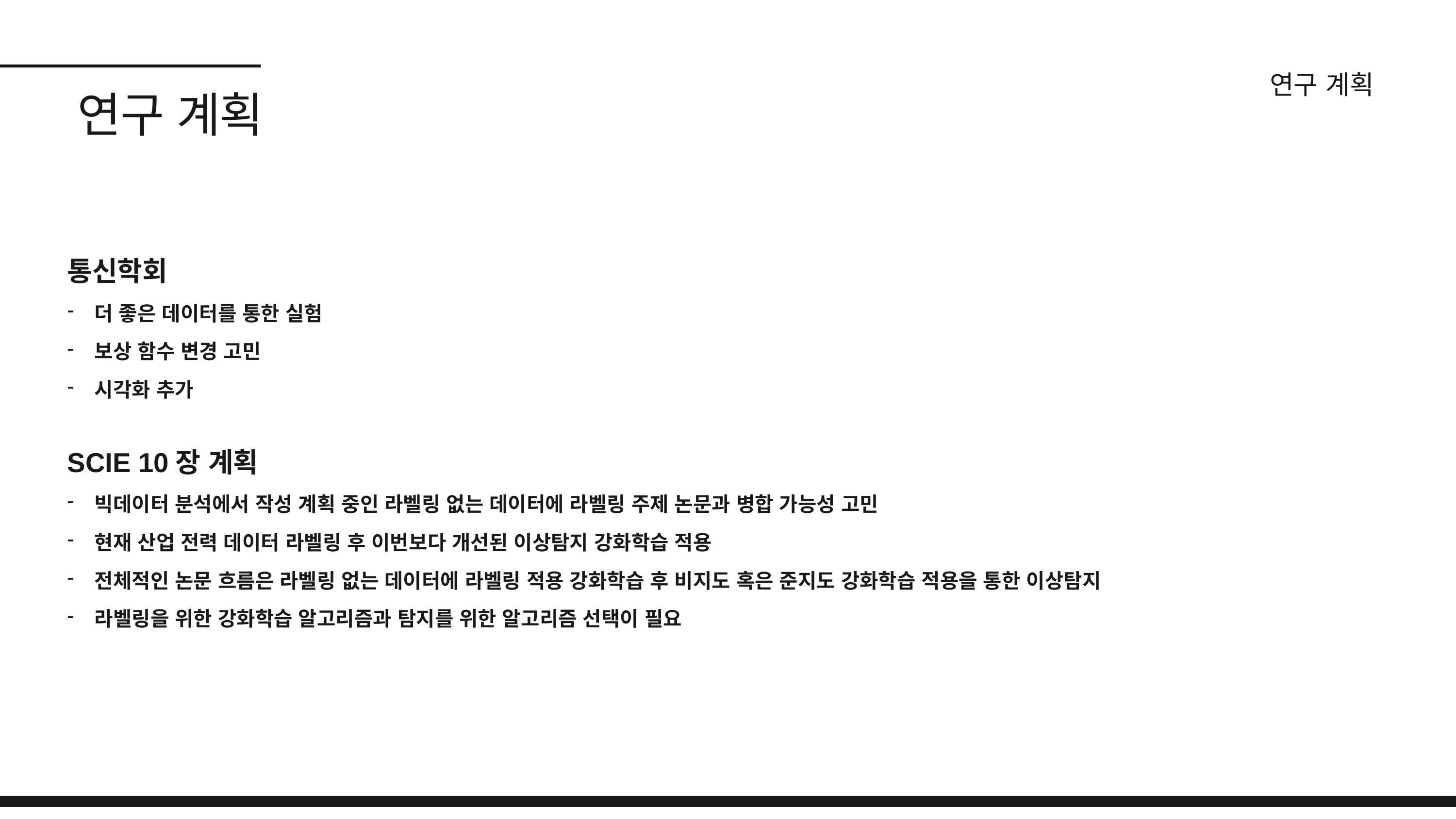

연구 계획

연구 계획
통신학회
더 좋은 데이터를 통한 실험
보상 함수 변경 고민
시각화 추가

SCIE 10장 계획
빅데이터 분석에서 작성 계획 중인 라벨링 없는 데이터에 라벨링 주제 논문과 병합 가능성 고민
현재 산업 전력 데이터 라벨링 후 이번보다 개선된 이상탐지 강화학습 적용
전체적인 논문 흐름은 라벨링 없는 데이터에 라벨링 적용 강화학습 후 비지도 혹은 준지도 강화학습 적용을 통한 이상탐지
라벨링을 위한 강화학습 알고리즘과 탐지를 위한 알고리즘 선택이 필요